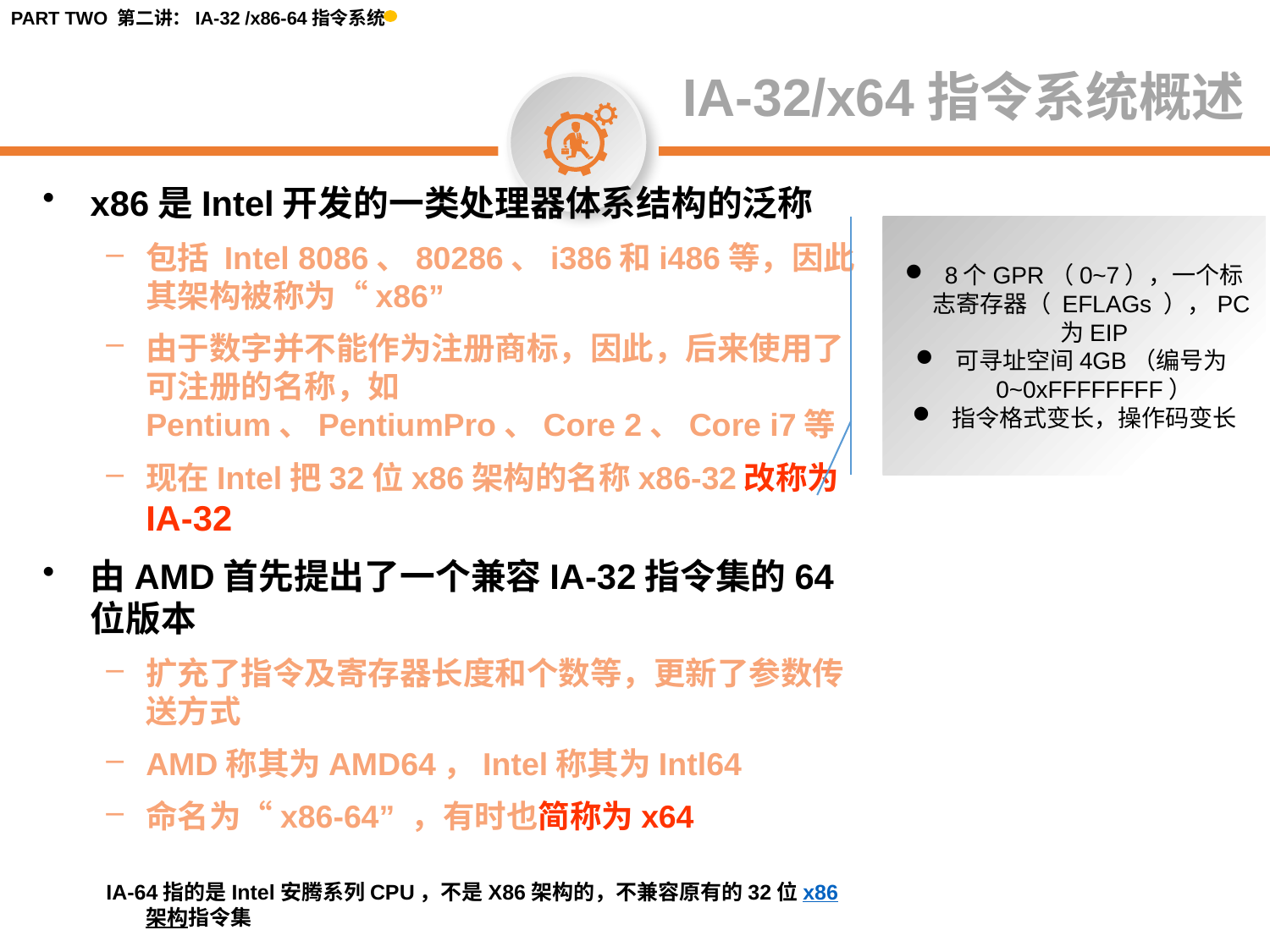

PART TWO 第二讲：IA-32 /x86-64指令系统

IA-32/x64指令系统概述

x86是Intel开发的一类处理器体系结构的泛称
包括 Intel 8086、80286、i386和i486等，因此其架构被称为“x86”
由于数字并不能作为注册商标，因此，后来使用了可注册的名称，如Pentium、PentiumPro、Core 2、Core i7等
现在Intel把32位x86架构的名称x86-32改称为IA-32
由AMD首先提出了一个兼容IA-32指令集的64位版本
扩充了指令及寄存器长度和个数等，更新了参数传送方式
AMD称其为AMD64，Intel称其为Intl64
命名为“x86-64” ，有时也简称为x64

IA-64指的是Intel安腾系列CPU，不是X86架构的，不兼容原有的32位x86架构指令集
8个GPR（0~7），一个标志寄存器（ EFLAGs ），PC为EIP
可寻址空间4GB（编号为0~0xFFFFFFFF）
指令格式变长，操作码变长